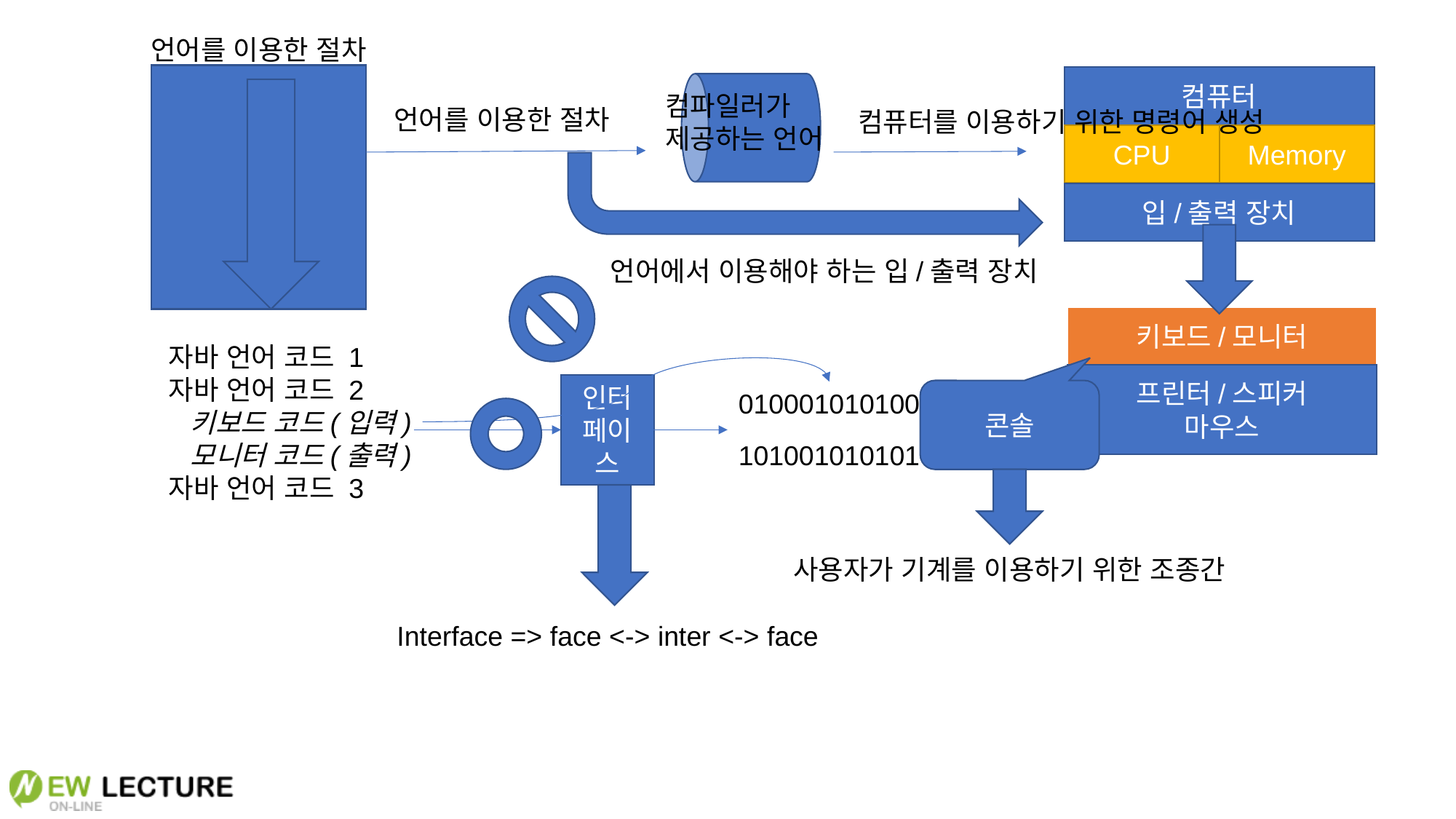

언어를 이용한 절차

컴퓨터

컴파일러가
제공하는 언어
언어를 이용한 절차
컴퓨터를 이용하기 위한 명령어 생성
CPU
Memory

입/출력 장치

언어에서 이용해야 하는 입/출력 장치

키보드/모니터
자바 언어 코드 1
자바 언어 코드 2
  키보드 코드(입력)
  모니터 코드(출력)
자바 언어 코드 3
프린터/스피커
마우스
인터페이스
콘솔
010001010100

101001010101

사용자가 기계를 이용하기 위한 조종간
Interface => face <-> inter <-> face